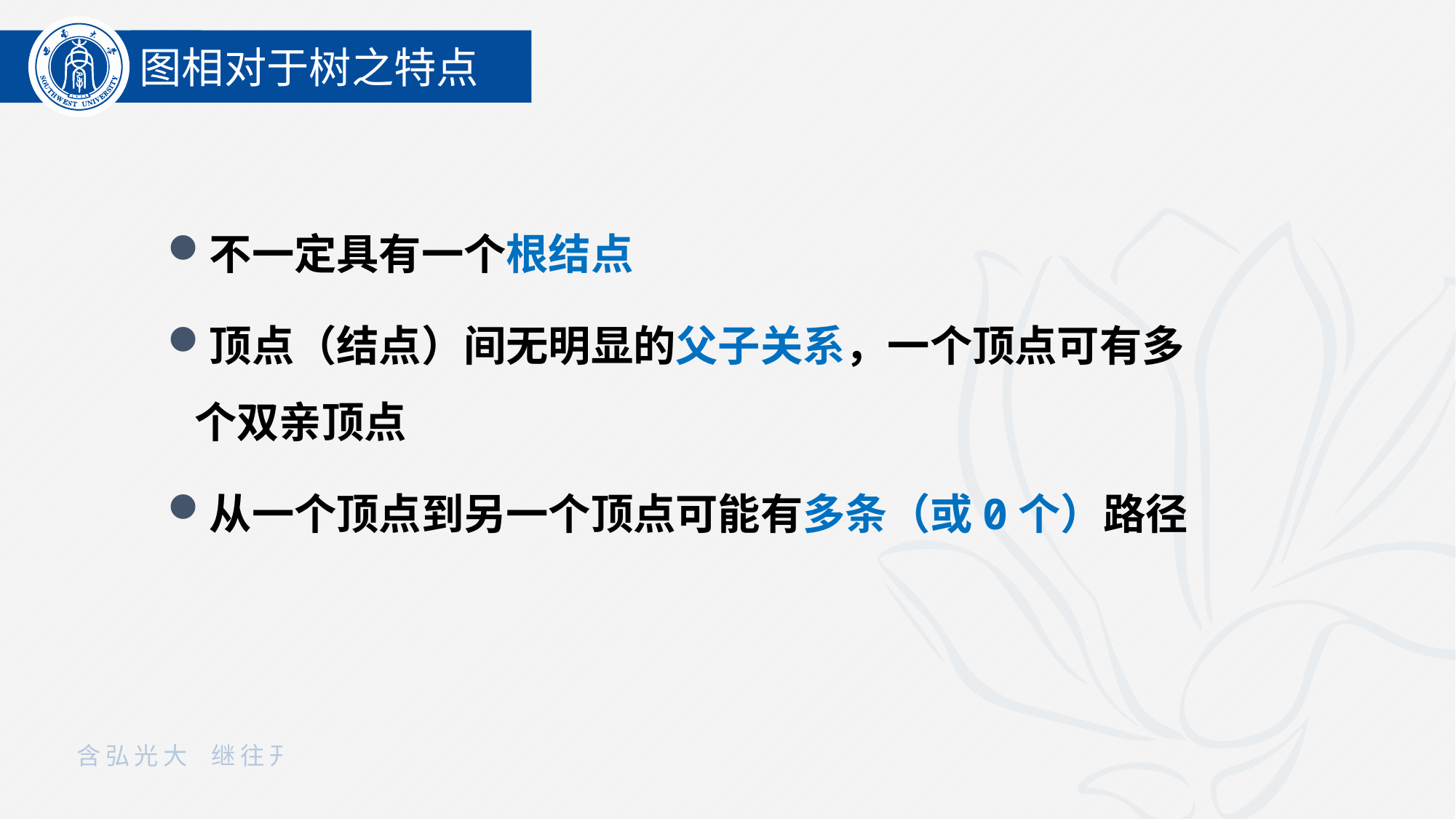

图相对于树之特点

不一定具有一个根结点
顶点（结点）间无明显的父子关系，一个顶点可有多个双亲顶点
从一个顶点到另一个顶点可能有多条（或0个）路径